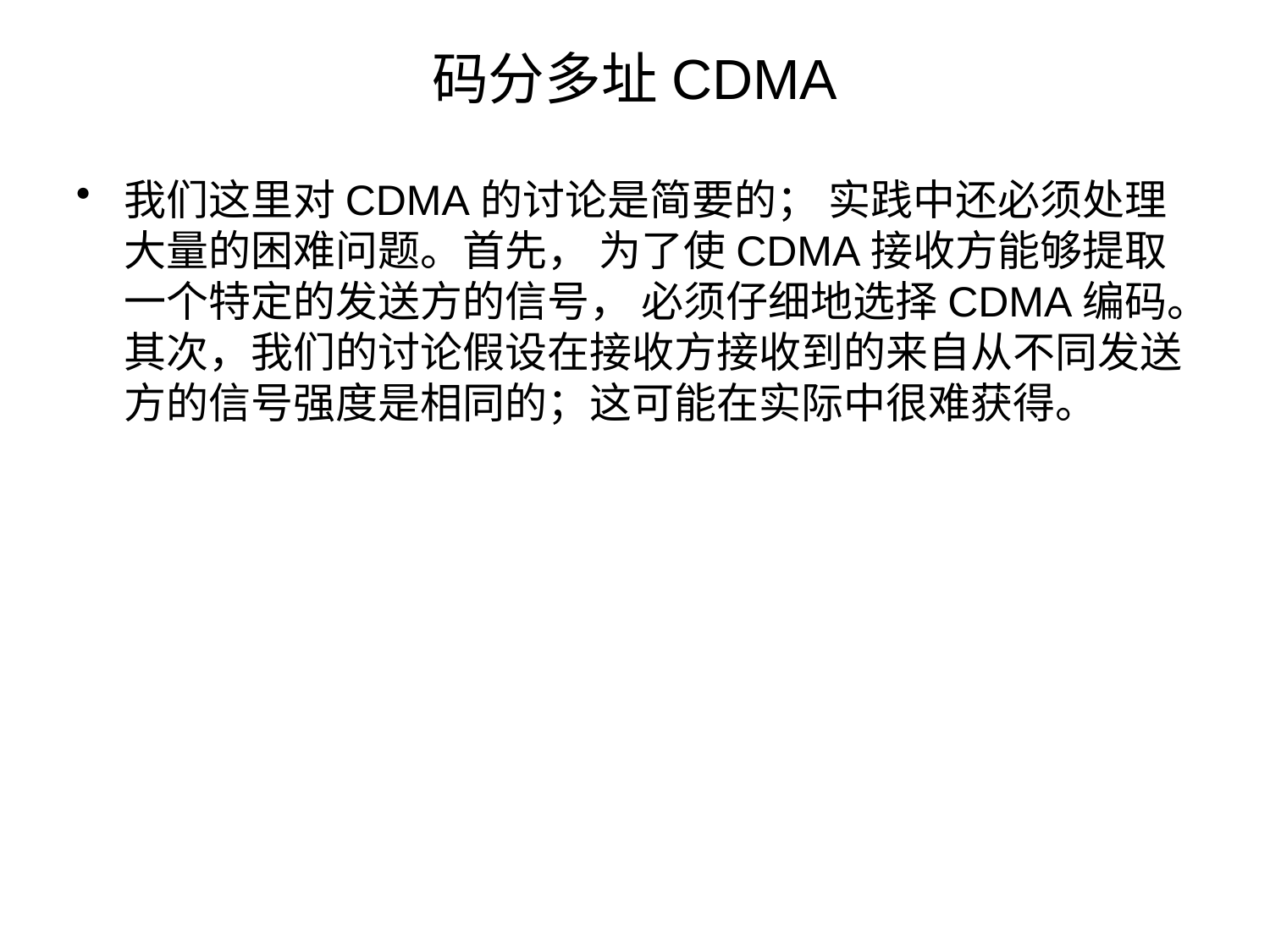

# 码分多址CDMA
我们这里对CDMA的讨论是简要的； 实践中还必须处理大量的困难问题。首先， 为了使CDMA接收方能够提取一个特定的发送方的信号， 必须仔细地选择CDMA编码。其次，我们的讨论假设在接收方接收到的来自从不同发送方的信号强度是相同的；这可能在实际中很难获得。